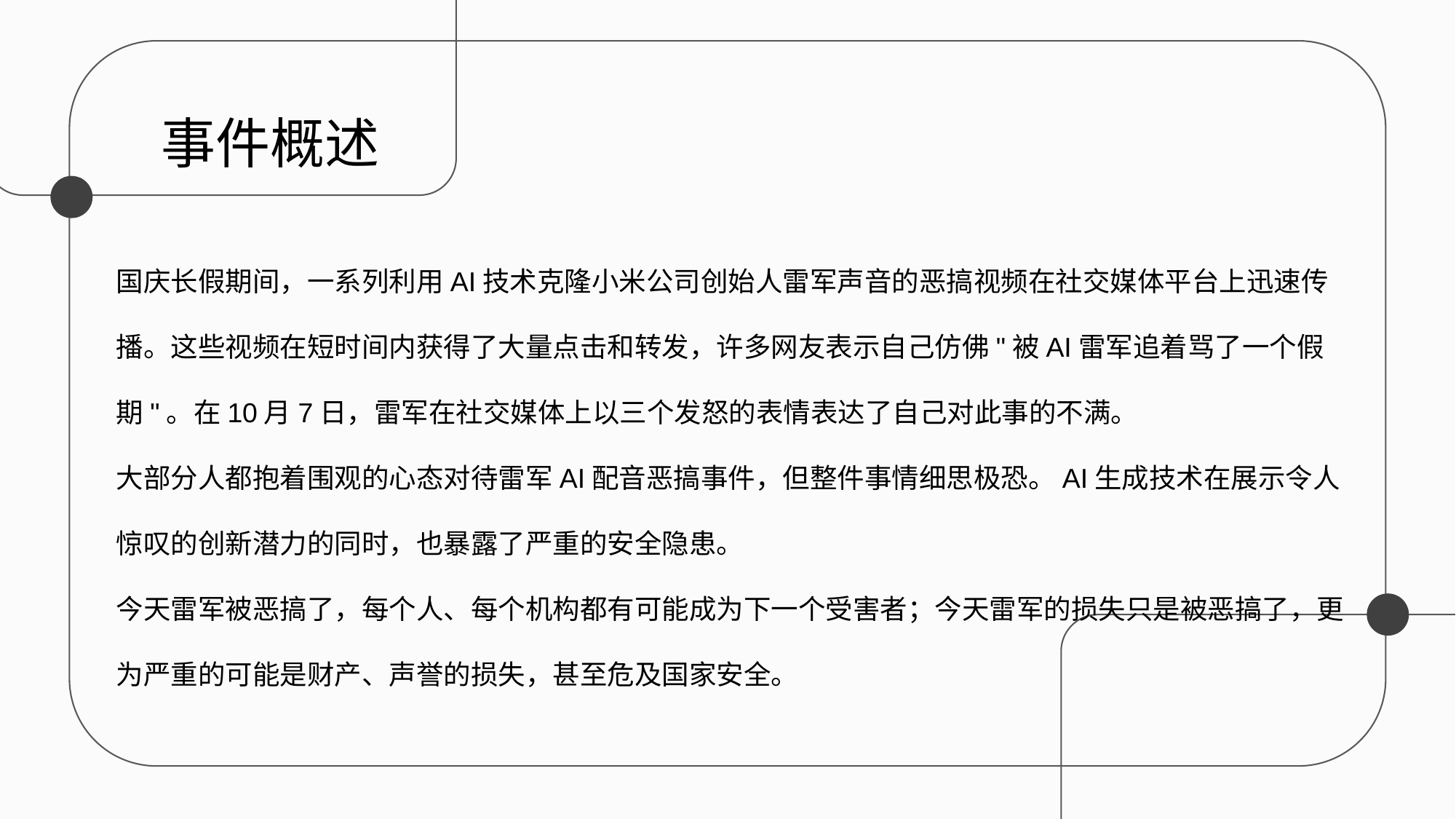

事件概述

国庆长假期间，一系列利用AI技术克隆小米公司创始人雷军声音的恶搞视频在社交媒体平台上迅速传播。这些视频在短时间内获得了大量点击和转发，许多网友表示自己仿佛"被AI雷军追着骂了一个假期"。在10月7日，雷军在社交媒体上以三个发怒的表情表达了自己对此事的不满。
大部分人都抱着围观的心态对待雷军AI配音恶搞事件，但整件事情细思极恐。AI生成技术在展示令人惊叹的创新潜力的同时，也暴露了严重的安全隐患。
今天雷军被恶搞了，每个人、每个机构都有可能成为下一个受害者；今天雷军的损失只是被恶搞了，更为严重的可能是财产、声誉的损失，甚至危及国家安全。